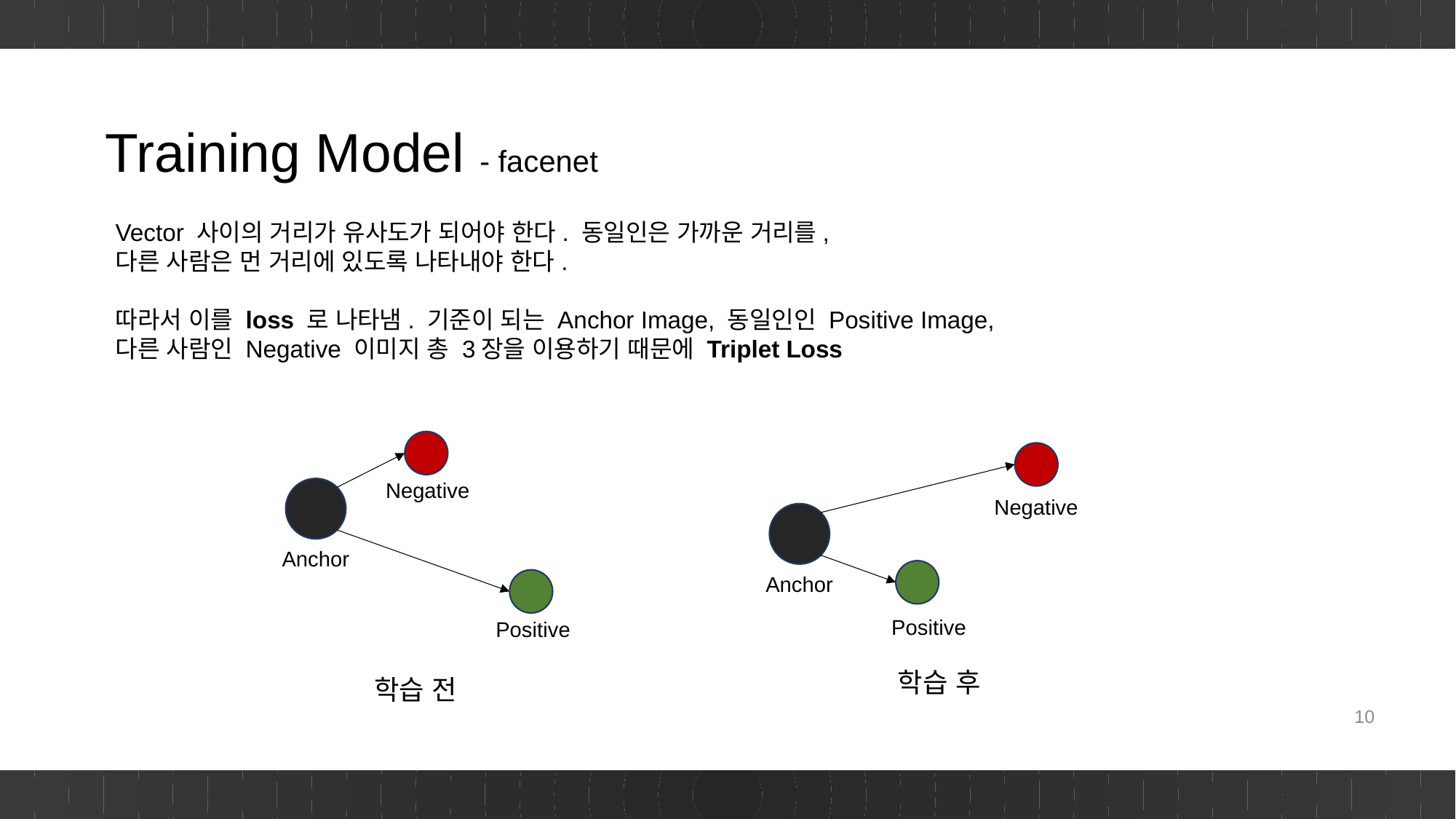

# Training Model - facenet
Vector 사이의 거리가 유사도가 되어야 한다. 동일인은 가까운 거리를,
다른 사람은 먼 거리에 있도록 나타내야 한다.

따라서 이를 loss 로 나타냄. 기준이 되는 Anchor Image, 동일인인 Positive Image,
다른 사람인 Negative 이미지 총 3장을 이용하기 때문에 Triplet Loss

Negative

Anchor

Positive

Negative

Anchor
Positive
학습 후
학습 전
10